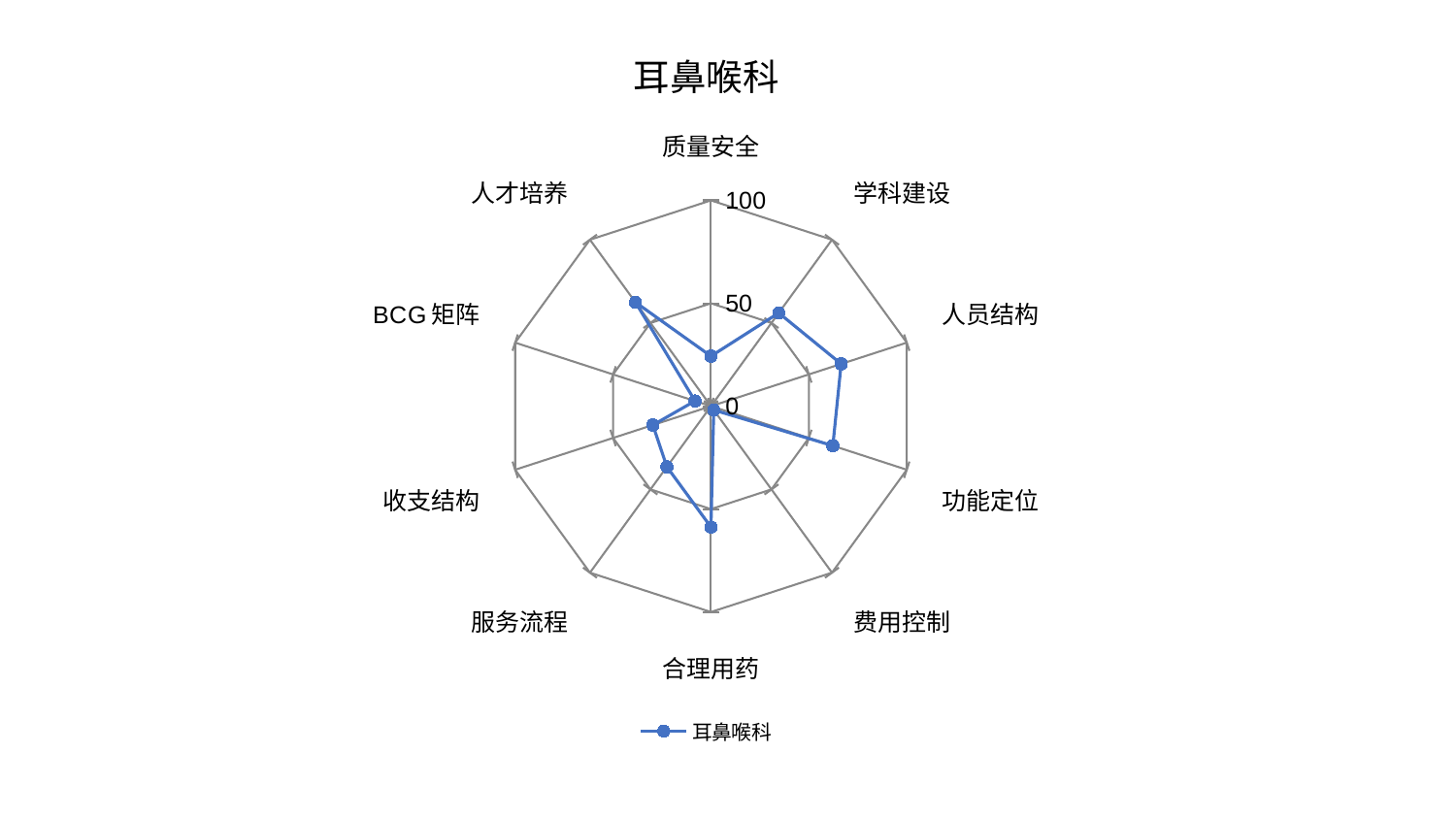

### Chart: 耳鼻喉科

| Category | 耳鼻喉科 |
|---|---|
| 质量安全 | 24.330519873101107 |
| 学科建设 | 56.00884003803281 |
| 人员结构 | 66.49356996814713 |
| 功能定位 | 62.24413627735147 |
| 费用控制 | 2.3044346826400313 |
| 合理用药 | 58.75795048647131 |
| 服务流程 | 36.43962687359134 |
| 收支结构 | 29.693939787506576 |
| BCG矩阵 | 8.152453008579336 |
| 人才培养 | 62.39644026104687 |
109